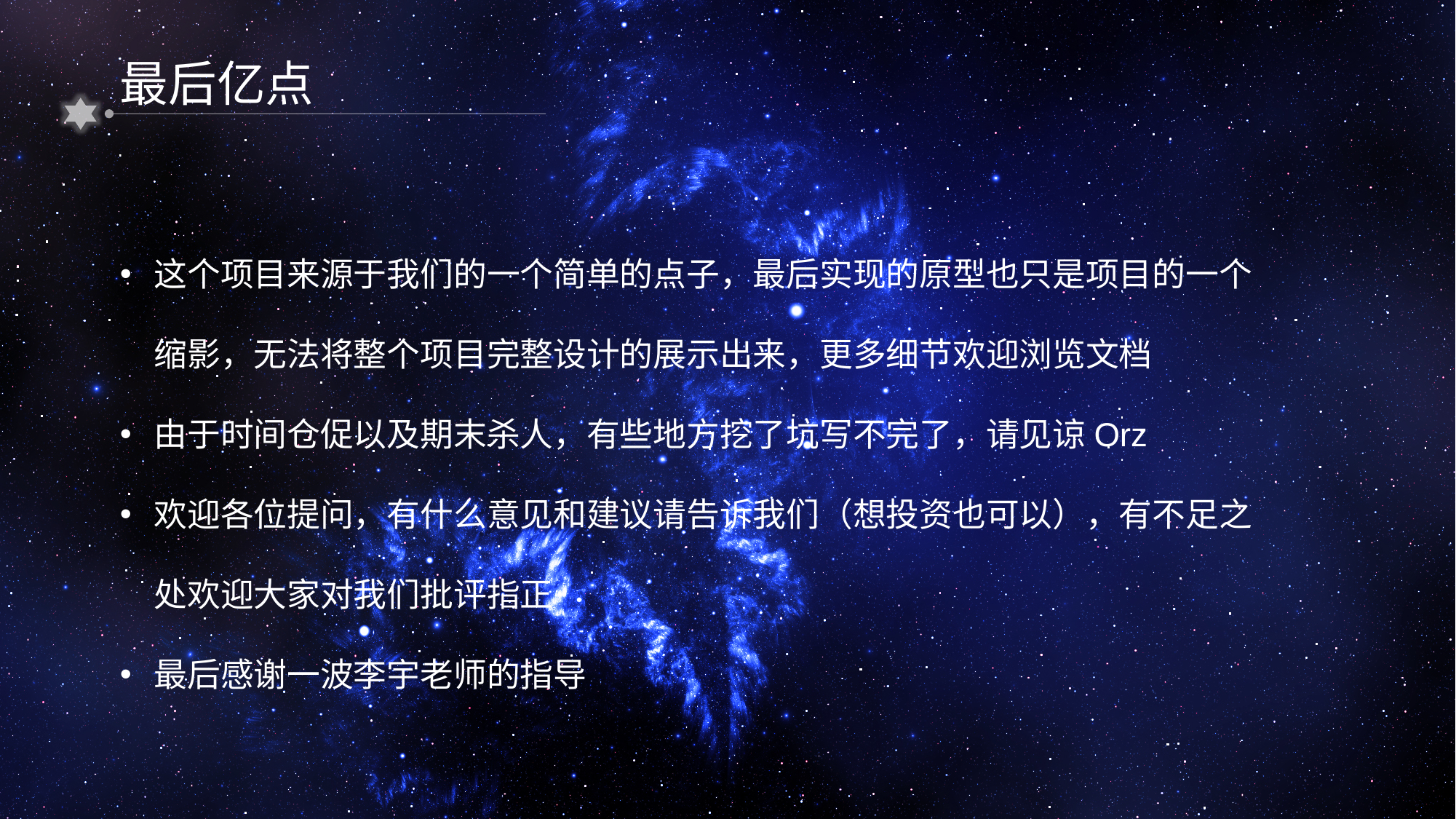

最后亿点
这个项目来源于我们的一个简单的点子，最后实现的原型也只是项目的一个缩影，无法将整个项目完整设计的展示出来，更多细节欢迎浏览文档
由于时间仓促以及期末杀人，有些地方挖了坑写不完了，请见谅Orz
欢迎各位提问，有什么意见和建议请告诉我们（想投资也可以），有不足之处欢迎大家对我们批评指正
最后感谢一波李宇老师的指导